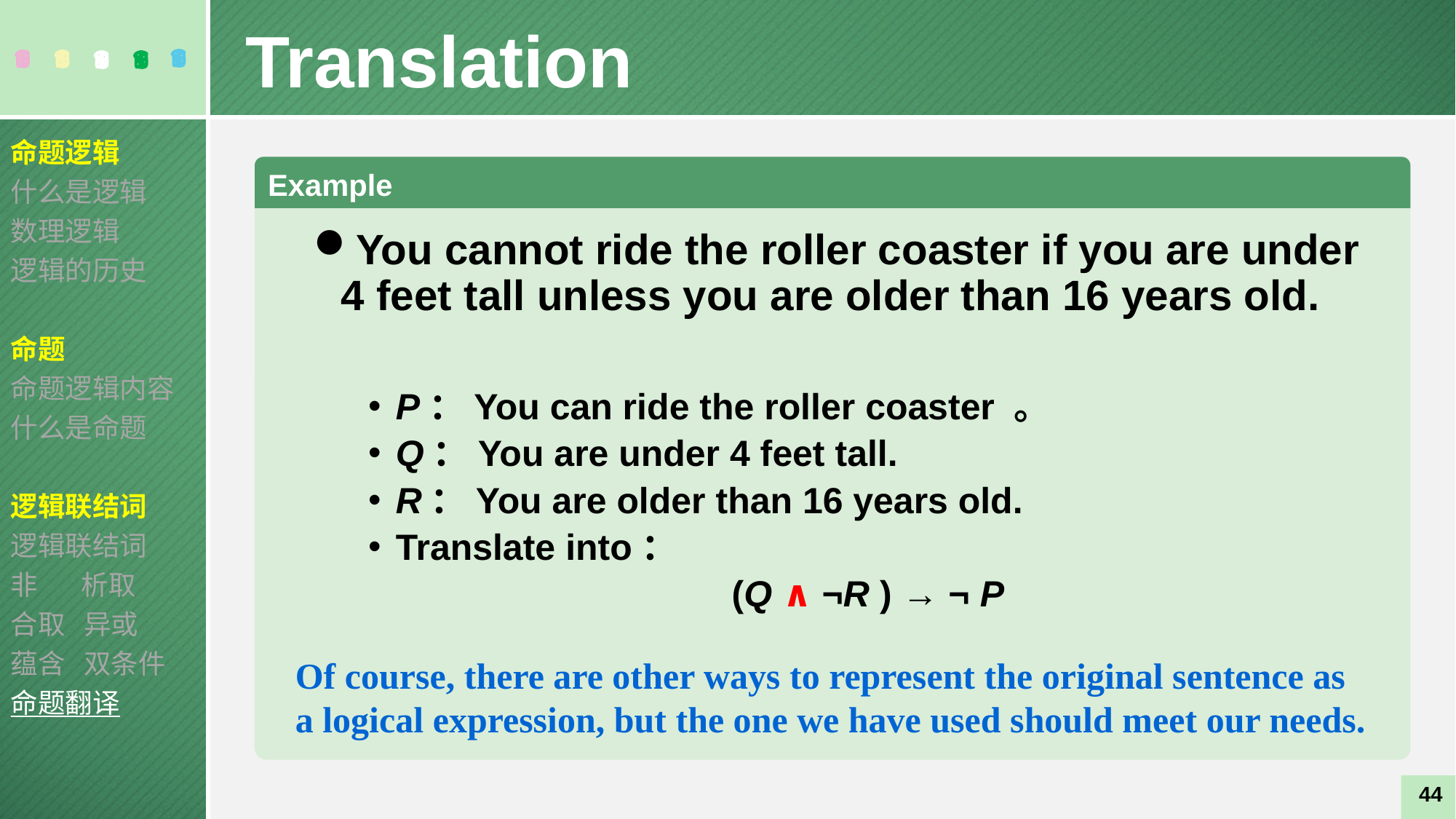

Translation

命题逻辑
什么是逻辑
数理逻辑
逻辑的历史

命题
命题逻辑内容
什么是命题

逻辑联结词
逻辑联结词
非       析取
合取   异或
蕴含   双条件
命题翻译
Example

You cannot ride the roller coaster if you are under 4 feet tall unless you are older than 16 years old.

P：You can ride the roller coaster 。
Q：You are under 4 feet tall.
R：You are older than 16 years old.
Translate into：
(Q ∧ ¬R ) → ¬ P
Of course, there are other ways to represent the original sentence as a logical expression, but the one we have used should meet our needs.
44